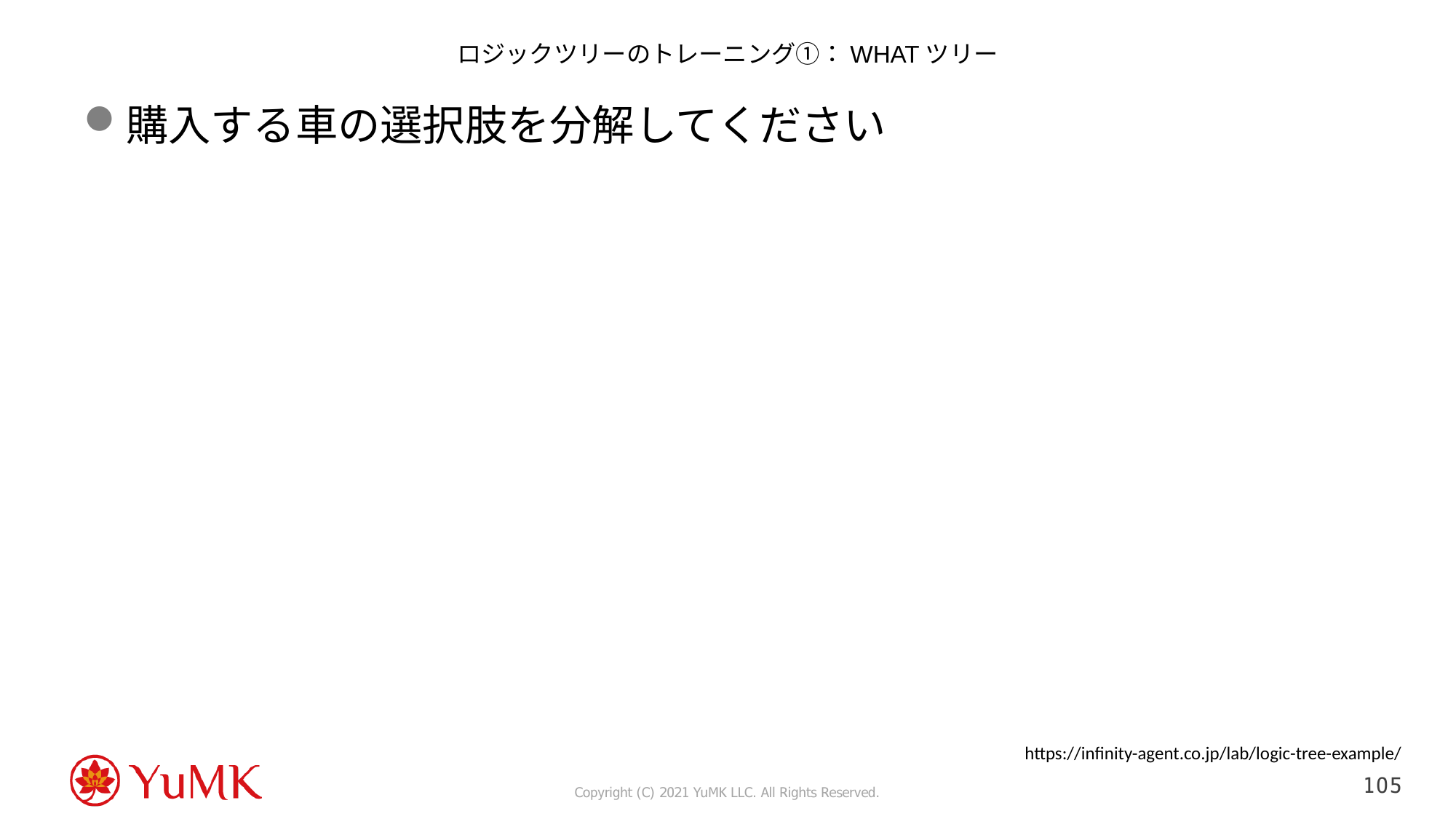

# ロジックツリーのトレーニング①：WHATツリー
購入する車の選択肢を分解してください
https://infinity-agent.co.jp/lab/logic-tree-example/
105